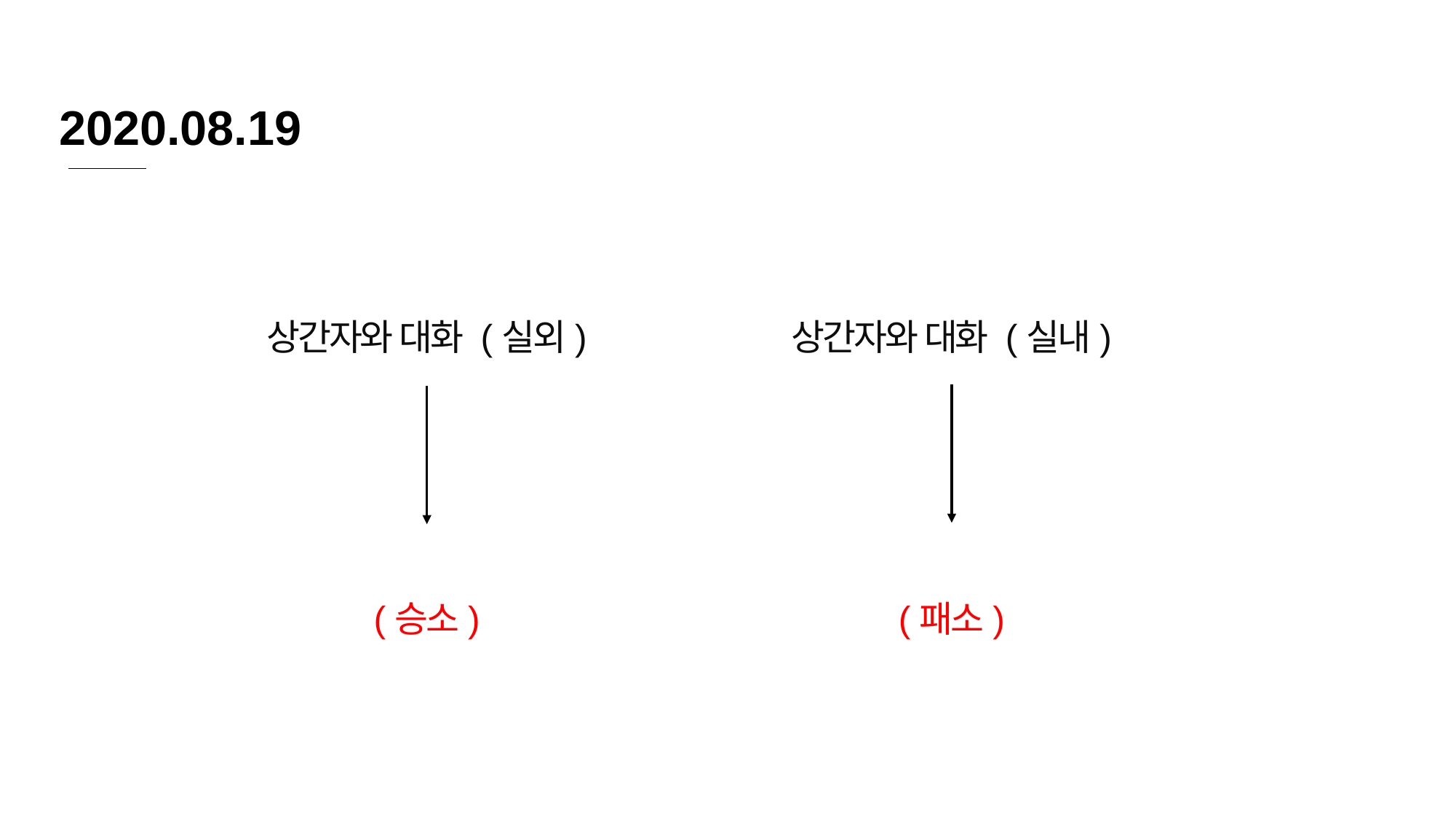

2020.08.19
상간자와 대화 (실외)
상간자와 대화 (실내)
(승소)
(패소)